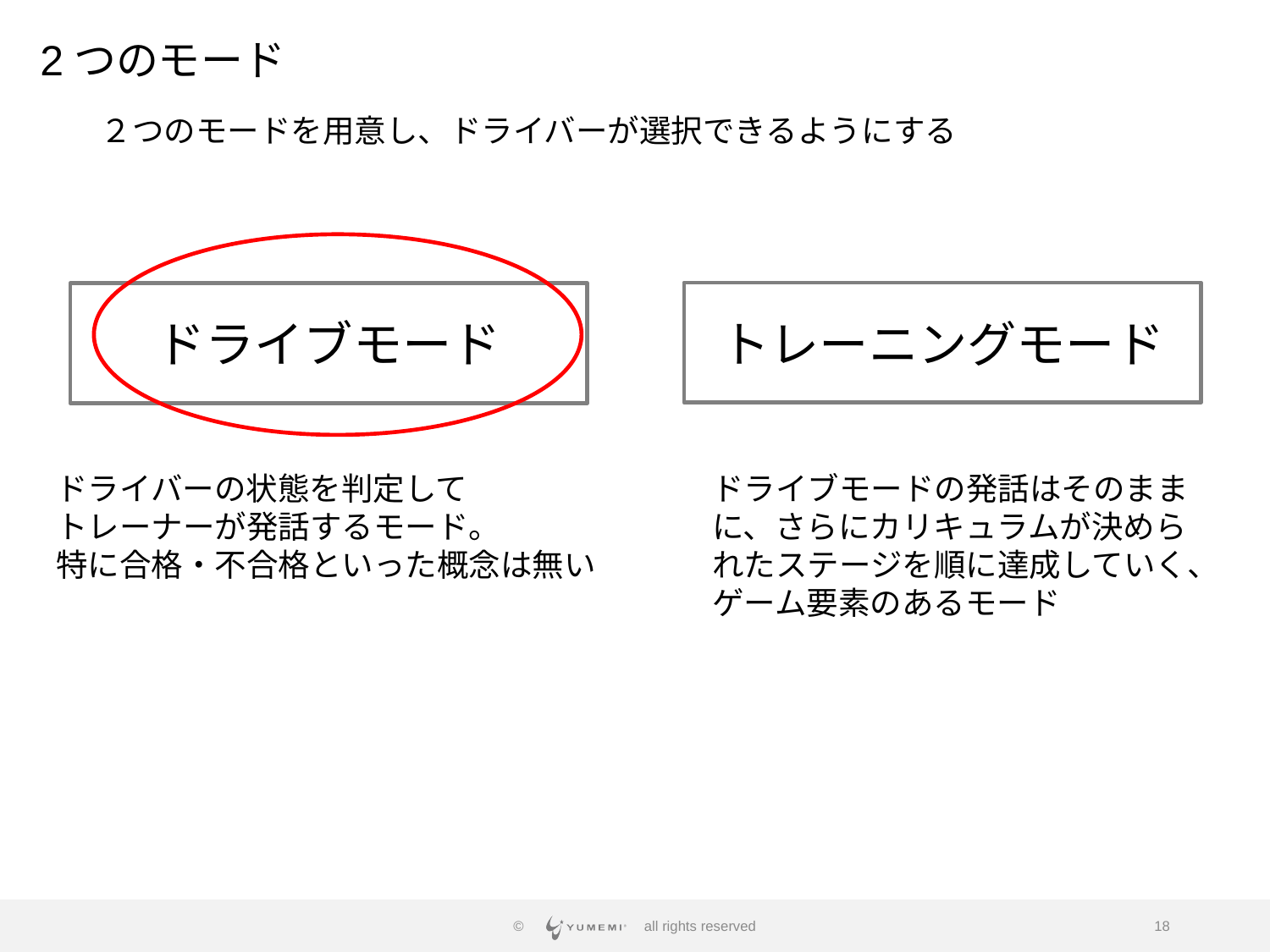

2つのモード
２つのモードを用意し、ドライバーが選択できるようにする

トレーニングモード
ドライブモード
ドライバーの状態を判定して
トレーナーが発話するモード。
特に合格・不合格といった概念は無い
ドライブモードの発話はそのままに、さらにカリキュラムが決められたステージを順に達成していく、ゲーム要素のあるモード
©                              all rights reserved
18